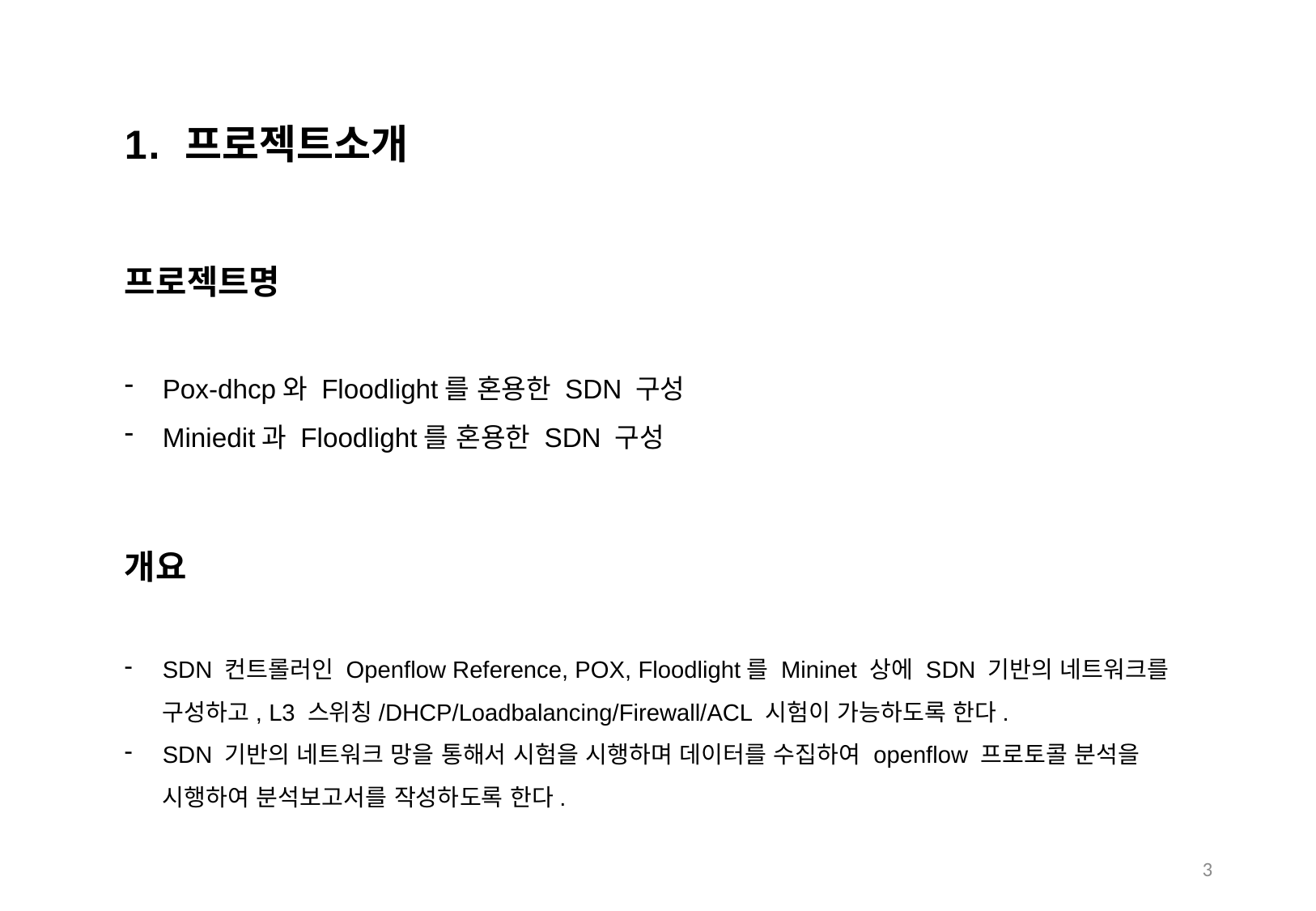

프로젝트소개

프로젝트명

Pox-dhcp와 Floodlight를 혼용한 SDN 구성
Miniedit과 Floodlight를 혼용한 SDN 구성

개요

SDN 컨트롤러인 Openflow Reference, POX, Floodlight를 Mininet 상에 SDN 기반의 네트워크를 구성하고, L3 스위칭/DHCP/Loadbalancing/Firewall/ACL 시험이 가능하도록 한다.
SDN 기반의 네트워크 망을 통해서 시험을 시행하며 데이터를 수집하여 openflow 프로토콜 분석을 시행하여 분석보고서를 작성하도록 한다.
3